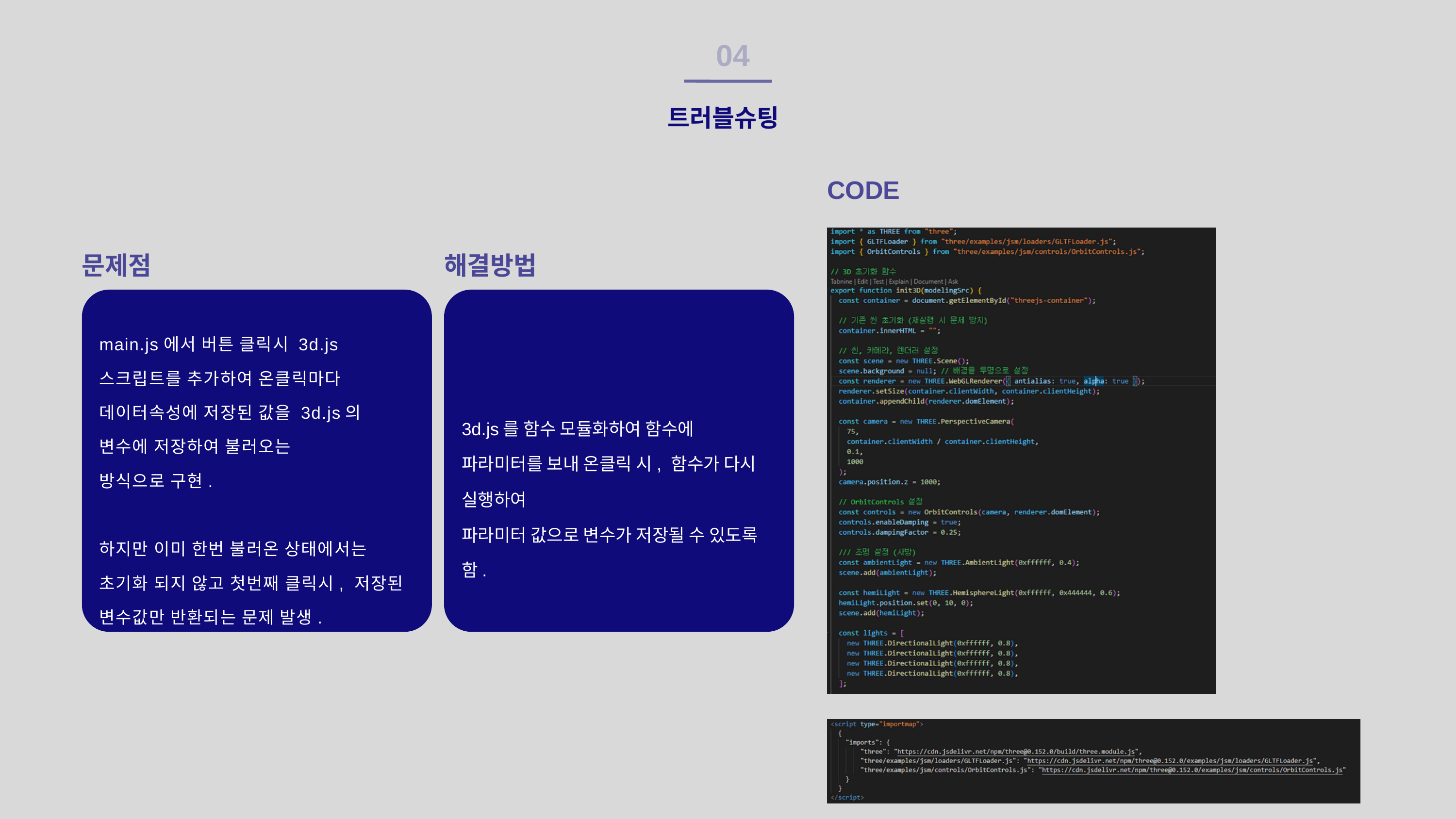

04

트러블슈팅

CODE

문제점
해결방법

main.js에서 버튼 클릭시 3d.js 스크립트를 추가하여 온클릭마다 데이터속성에 저장된 값을 3d.js의 변수에 저장하여 불러오는
방식으로 구현.

하지만 이미 한번 불러온 상태에서는 초기화 되지 않고 첫번째 클릭시, 저장된 변수값만 반환되는 문제 발생.
3d.js를 함수 모듈화하여 함수에 파라미터를 보내 온클릭 시, 함수가 다시 실행하여
파라미터 값으로 변수가 저장될 수 있도록 함.